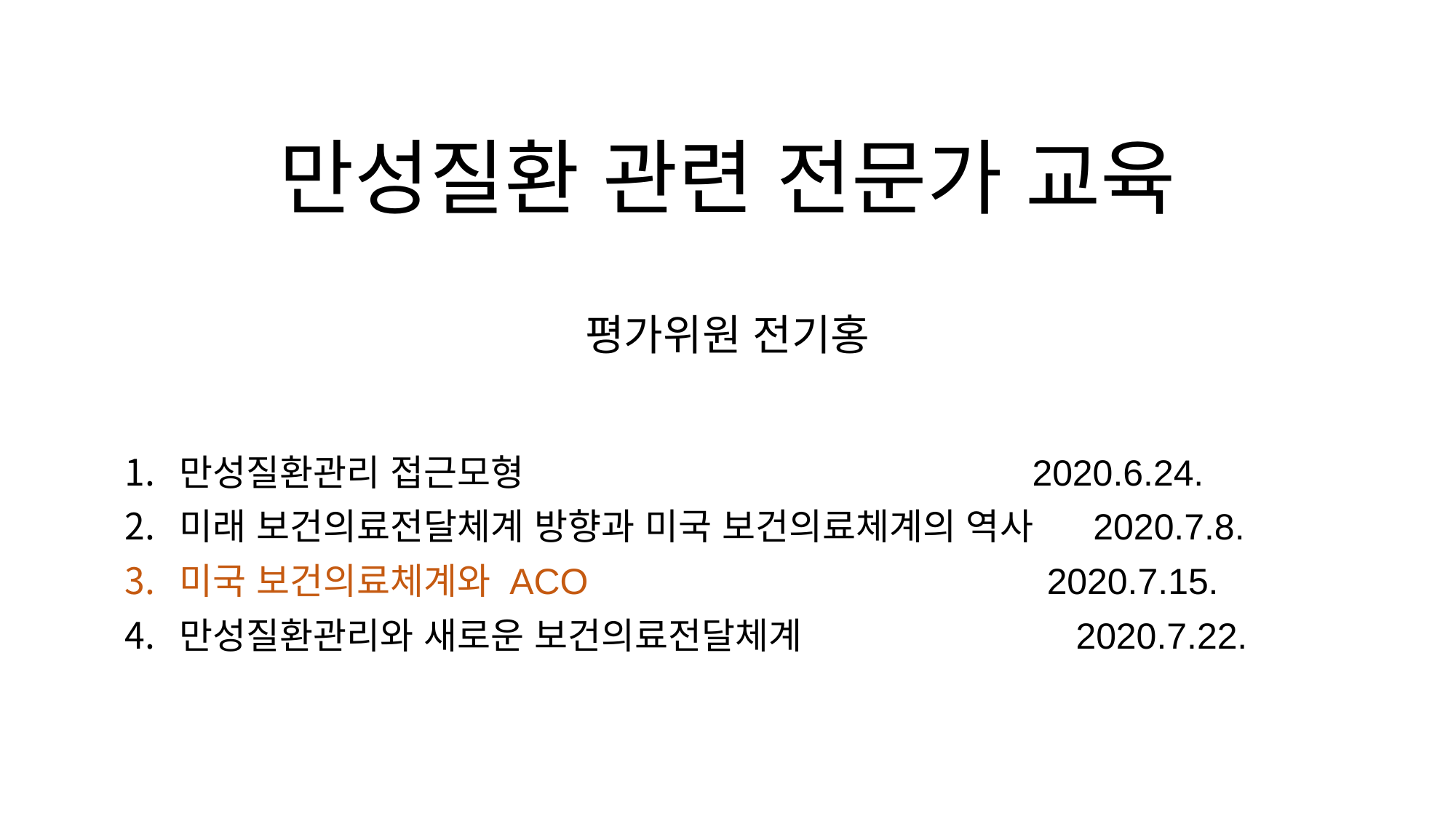

# 만성질환 관련 전문가 교육 평가위원 전기홍
만성질환관리 접근모형                                                 2020.6.24.
미래 보건의료전달체계 방향과 미국 보건의료체계의 역사     2020.7.8.
미국 보건의료체계와 ACO                                             2020.7.15.
만성질환관리와 새로운 보건의료전달체계                          2020.7.22.